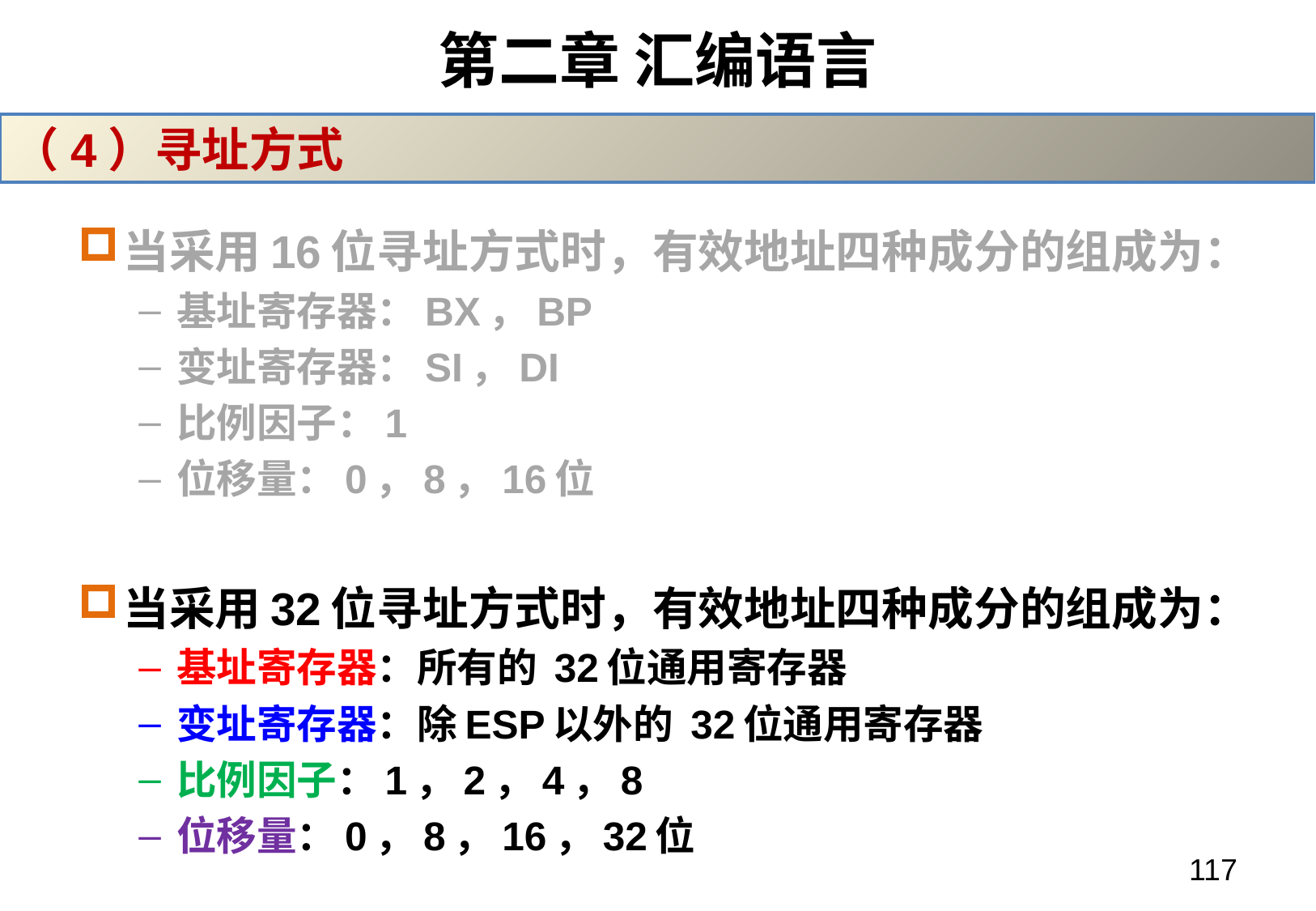

# 第二章 汇编语言
（4）寻址方式
当采用16位寻址方式时，有效地址四种成分的组成为：
基址寄存器：BX，BP
变址寄存器：SI，DI
比例因子：1
位移量：0，8，16位

当采用32位寻址方式时，有效地址四种成分的组成为：
基址寄存器：所有的 32位通用寄存器
变址寄存器：除ESP以外的 32位通用寄存器
比例因子：1，2，4，8
位移量：0，8，16，32位
117